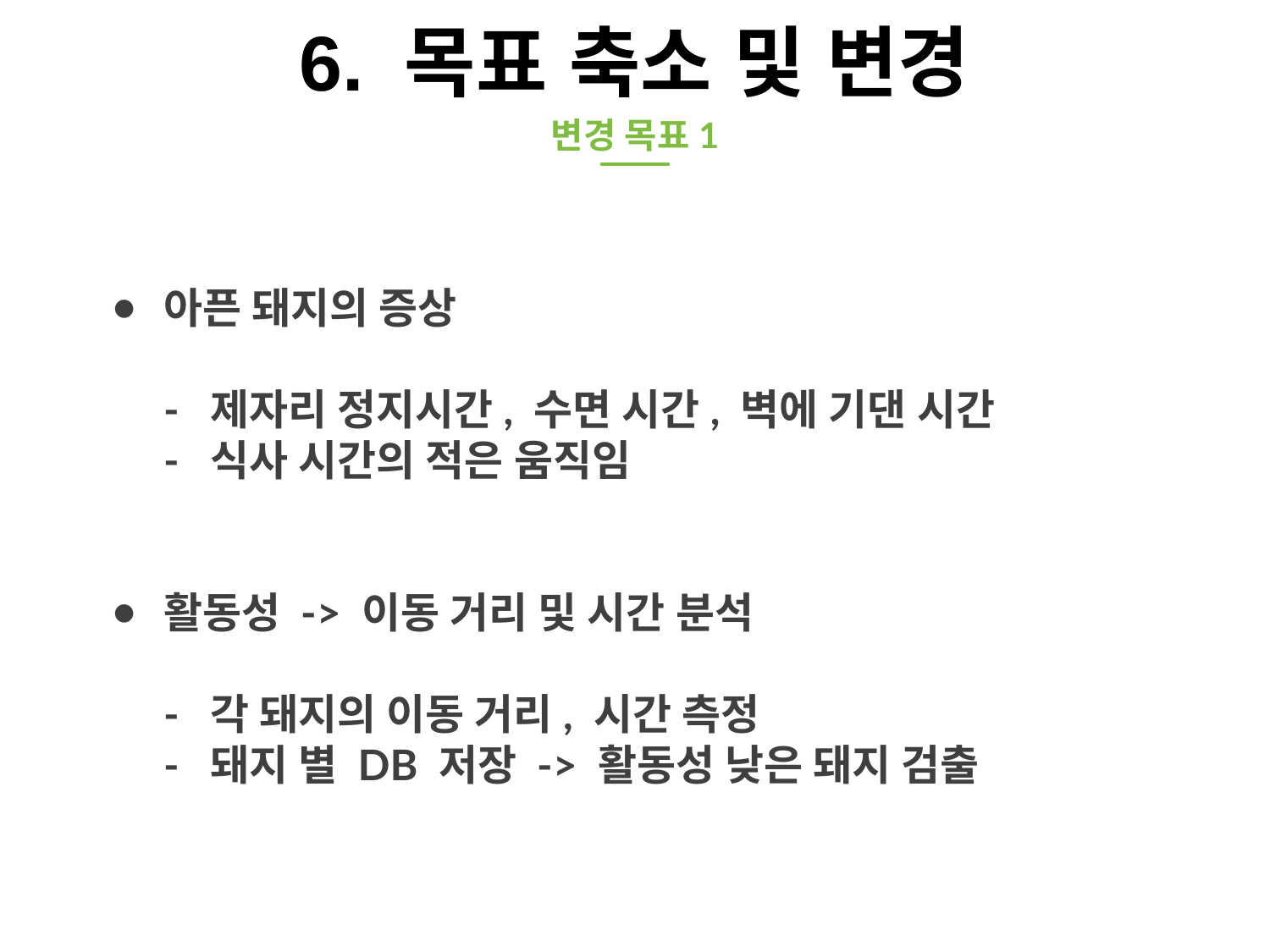

# 6. 목표 축소 및 변경
변경 목표1
아픈 돼지의 증상

-  제자리 정지시간, 수면 시간, 벽에 기댄 시간
-  식사 시간의 적은 움직임

활동성 -> 이동 거리 및 시간 분석

-  각 돼지의 이동 거리, 시간 측정
-  돼지 별 DB 저장 -> 활동성 낮은 돼지 검출